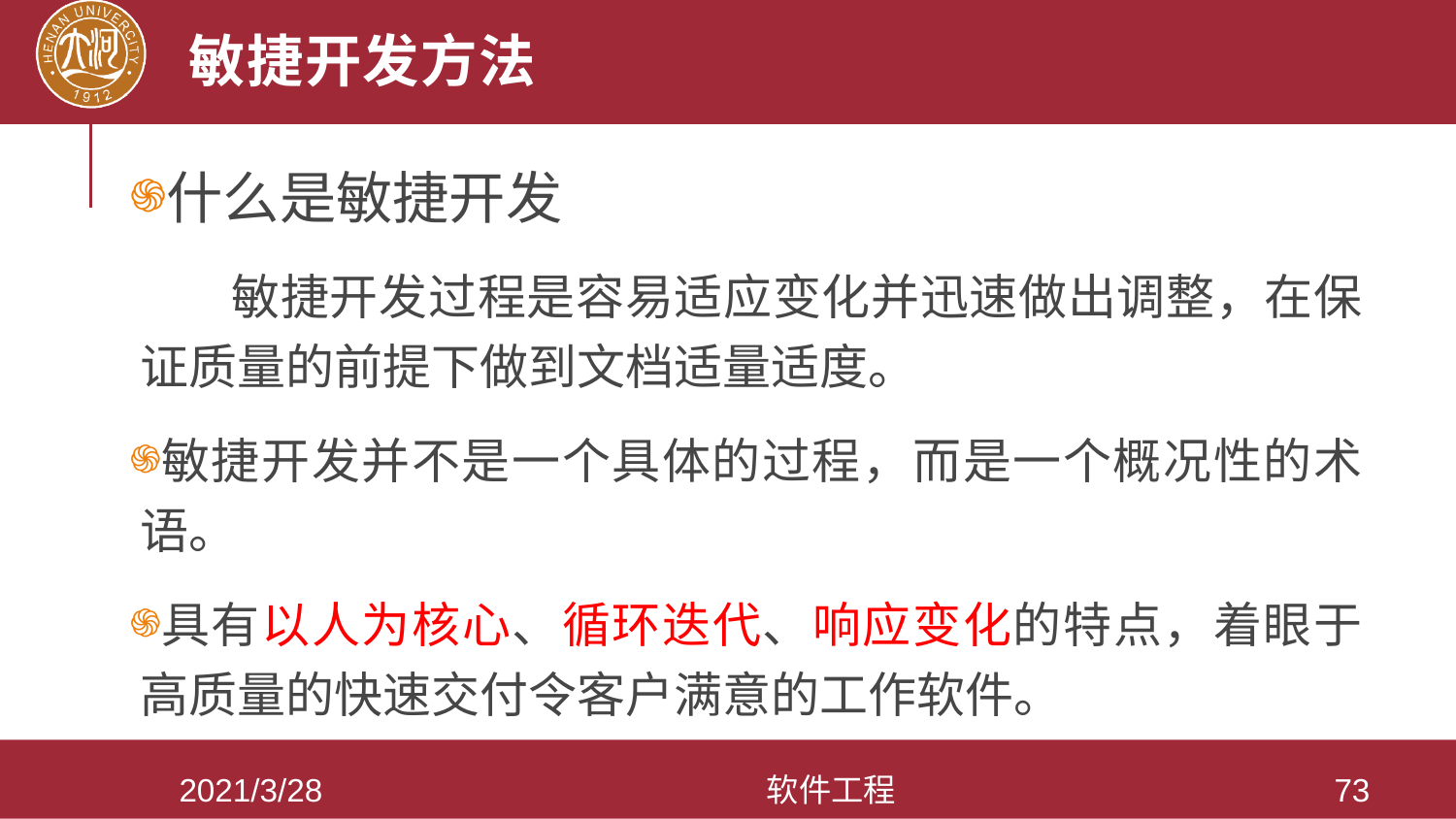

# 敏捷开发方法
什么是敏捷开发
         敏捷开发过程是容易适应变化并迅速做出调整，在保证质量的前提下做到文档适量适度。
敏捷开发并不是一个具体的过程，而是一个概况性的术语。
具有以人为核心、循环迭代、响应变化的特点，着眼于高质量的快速交付令客户满意的工作软件。
2021/3/28
软件工程
73